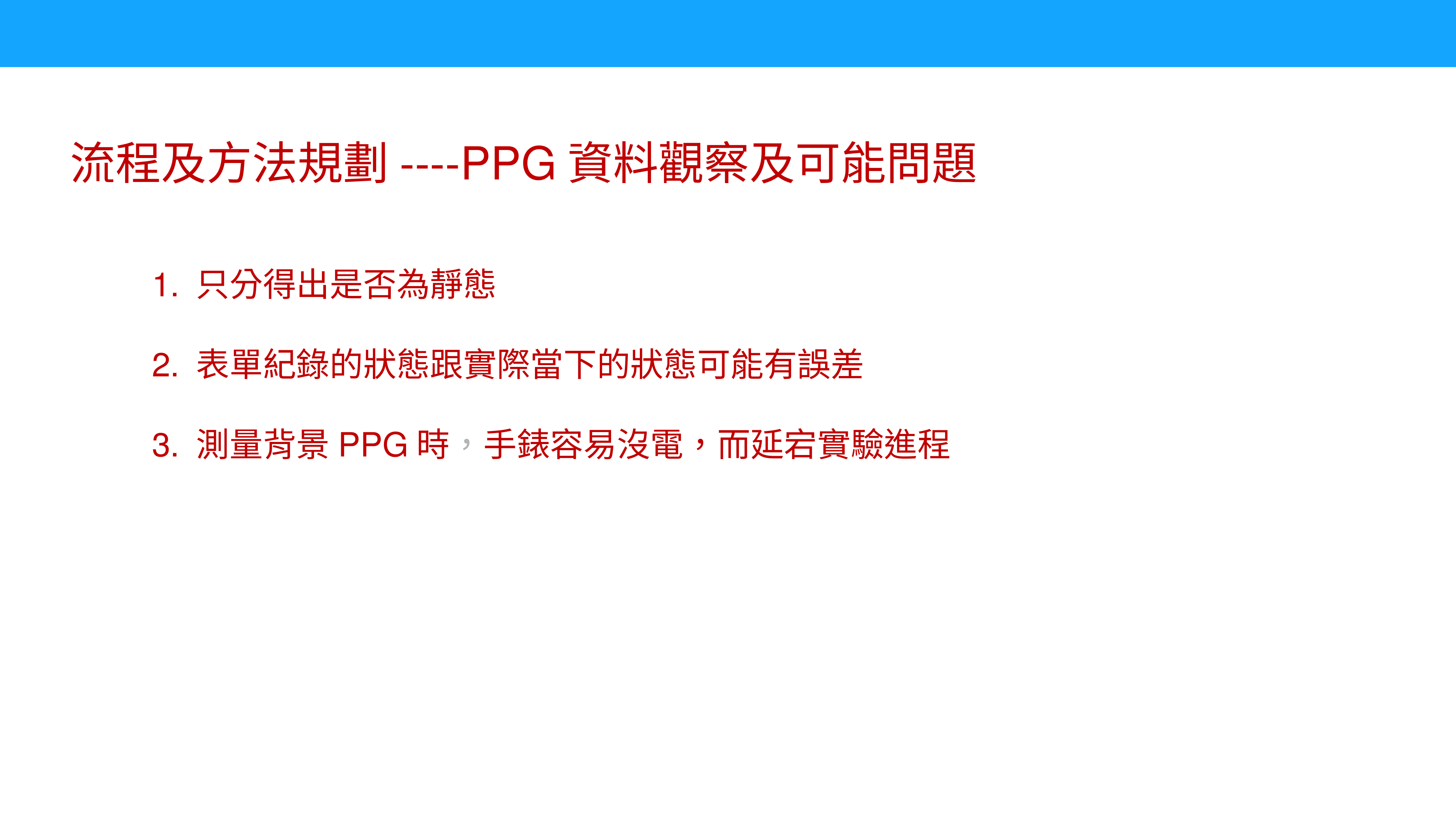

流程及方法規劃----PPG資料觀察及可能問題
只分得出是否為靜態

表單紀錄的狀態跟實際當下的狀態可能有誤差

測量背景PPG時，手錶容易沒電，而延宕實驗進程